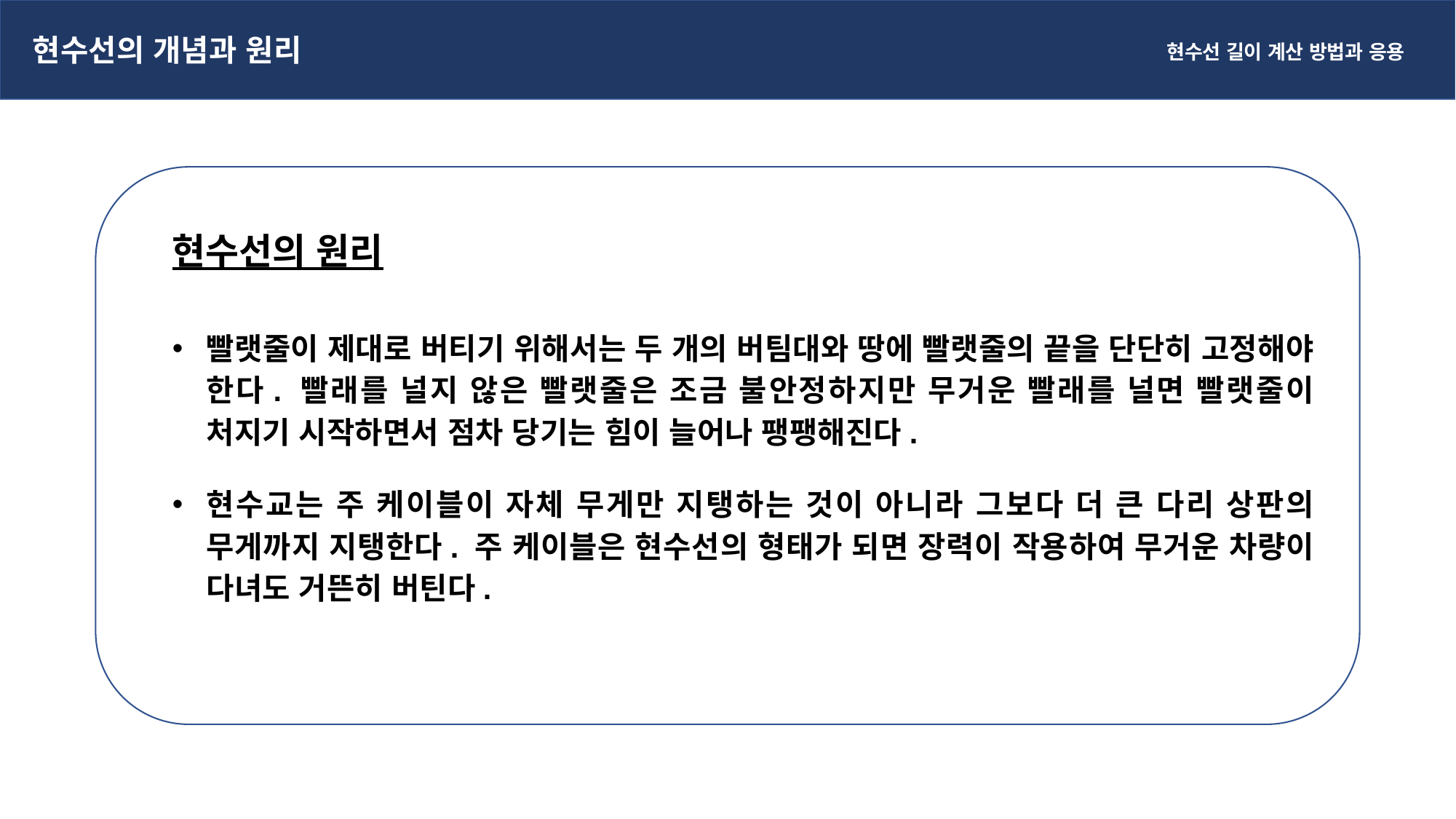

현수선의 개념과 원리
현수선 길이 계산 방법과 응용

현수선의 원리
빨랫줄이 제대로 버티기 위해서는 두 개의 버팀대와 땅에 빨랫줄의 끝을 단단히 고정해야 한다. 빨래를 널지 않은 빨랫줄은 조금 불안정하지만 무거운 빨래를 널면 빨랫줄이 처지기 시작하면서 점차 당기는 힘이 늘어나 팽팽해진다.
현수교는 주 케이블이 자체 무게만 지탱하는 것이 아니라 그보다 더 큰 다리 상판의 무게까지 지탱한다. 주 케이블은 현수선의 형태가 되면 장력이 작용하여 무거운 차량이 다녀도 거뜬히 버틴다.